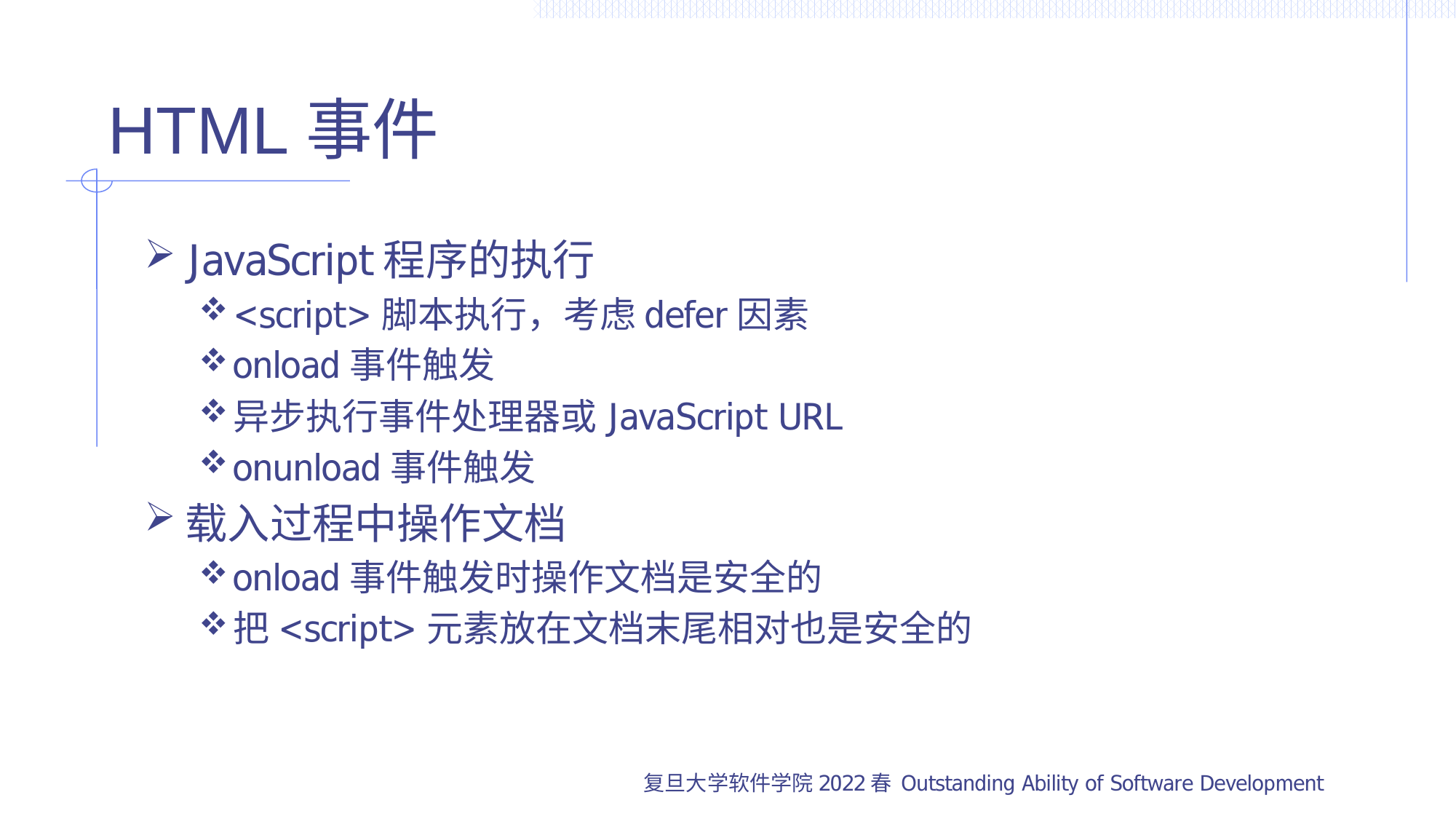

# HTML事件
JavaScript程序的执行
<script>脚本执行，考虑defer因素
onload事件触发
异步执行事件处理器或JavaScript URL
onunload事件触发
载入过程中操作文档
onload事件触发时操作文档是安全的
把<script>元素放在文档末尾相对也是安全的